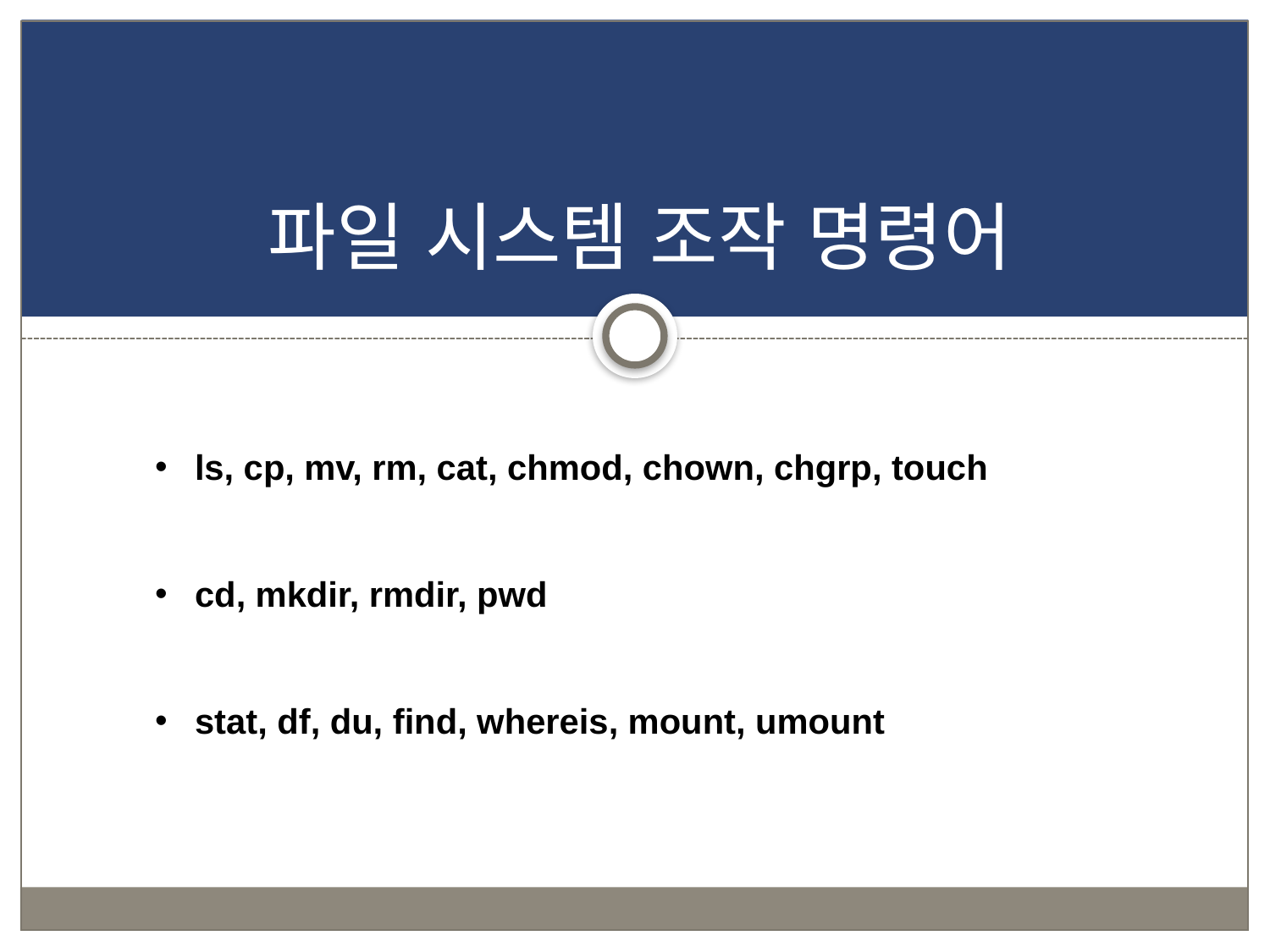

# 파일 시스템 조작 명령어

ls, cp, mv, rm, cat, chmod, chown, chgrp, touch

cd, mkdir, rmdir, pwd

stat, df, du, find, whereis, mount, umount